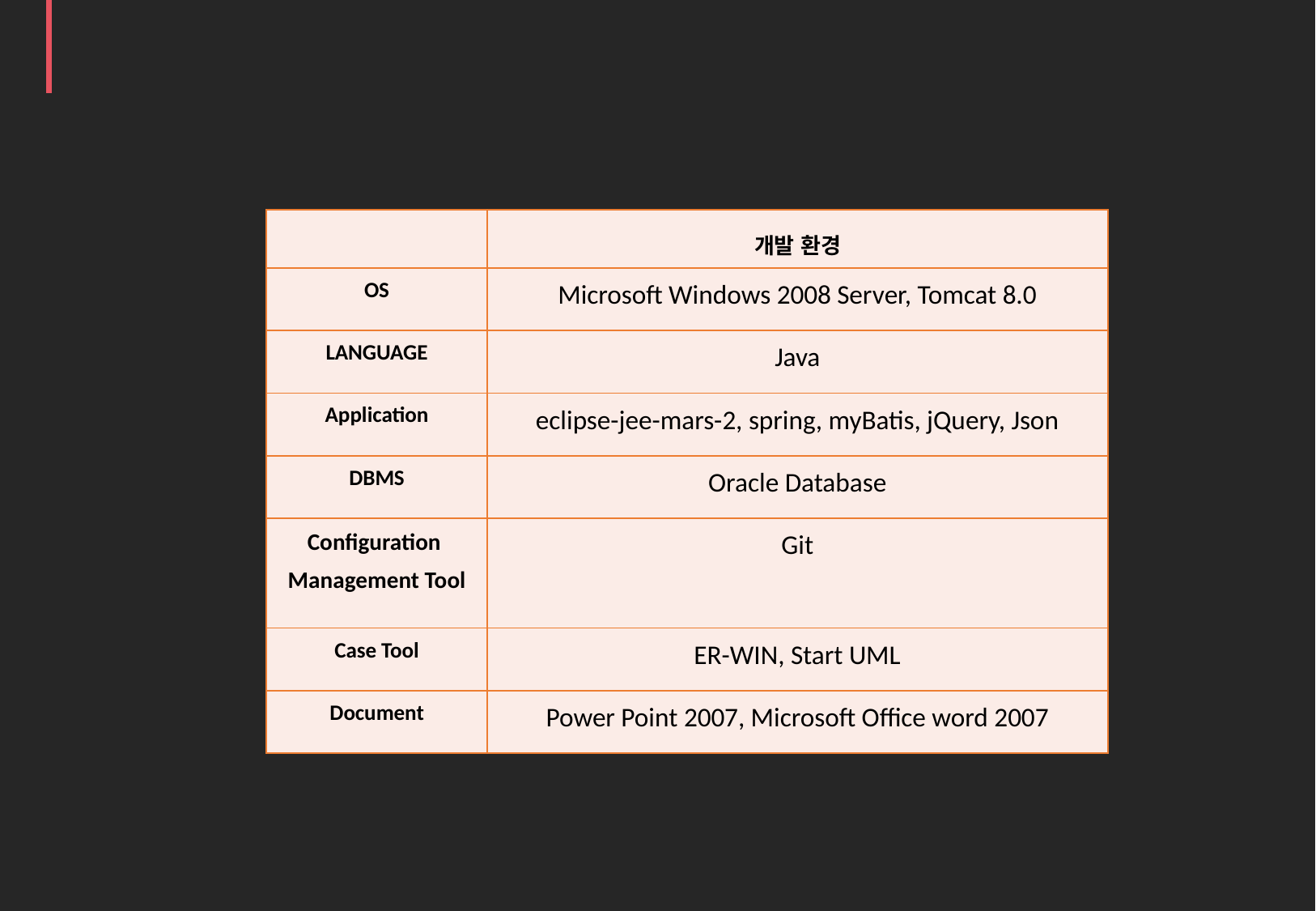

웹사이트 개발 환경
|  | 개발 환경 |
| --- | --- |
| OS | Microsoft Windows 2008 Server, Tomcat 8.0 |
| LANGUAGE | Java |
| Application | eclipse-jee-mars-2, spring, myBatis, jQuery, Json |
| DBMS | Oracle Database |
| Configuration Management Tool | Git |
| Case Tool | ER-WIN, Start UML |
| Document | Power Point 2007, Microsoft Office word 2007 |